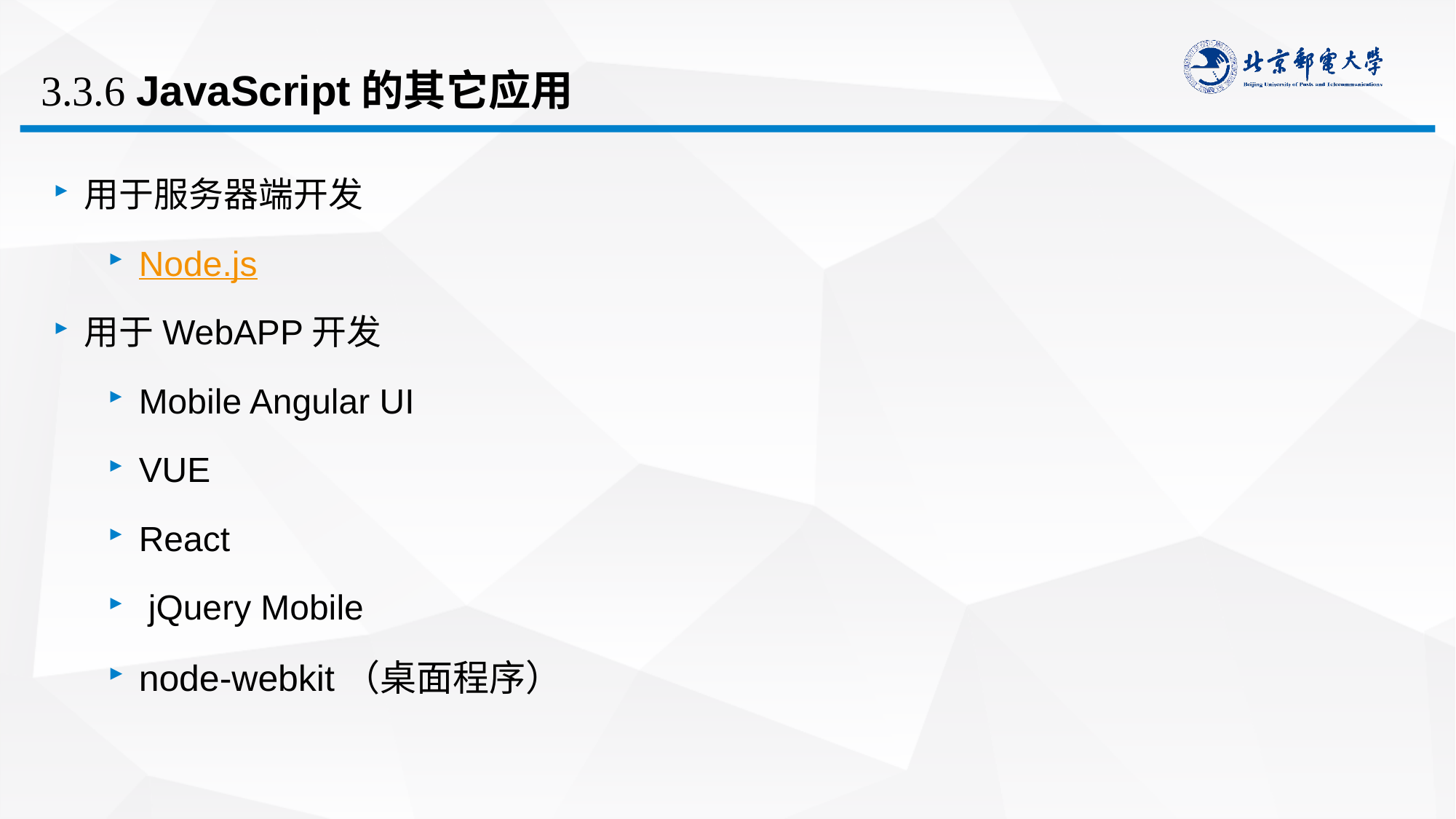

# 3.3.6 JavaScript的其它应用
用于服务器端开发
Node.js
用于WebAPP开发
Mobile Angular UI
VUE
React
 jQuery Mobile
node-webkit（桌面程序）